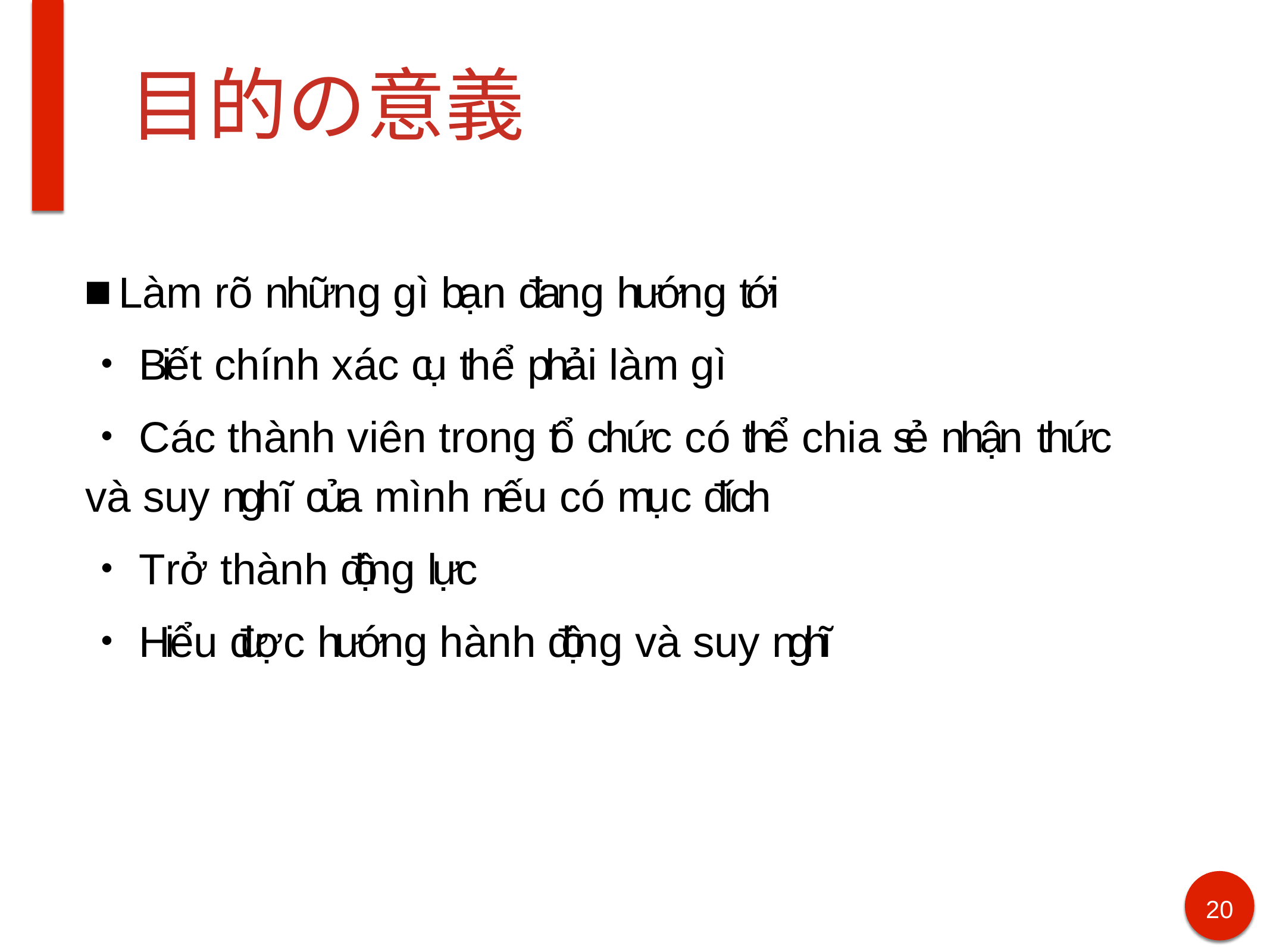

# 目的の意義
Làm rõ những gì bạn đang hướng tới
・Biết chính xác cụ thể phải làm gì
・Các thành viên trong tổ chức có thể chia sẻ nhận thức  và suy nghĩ của mình nếu có mục đích
・Trở thành động lực
・Hiểu được hướng hành động và suy nghĩ
20